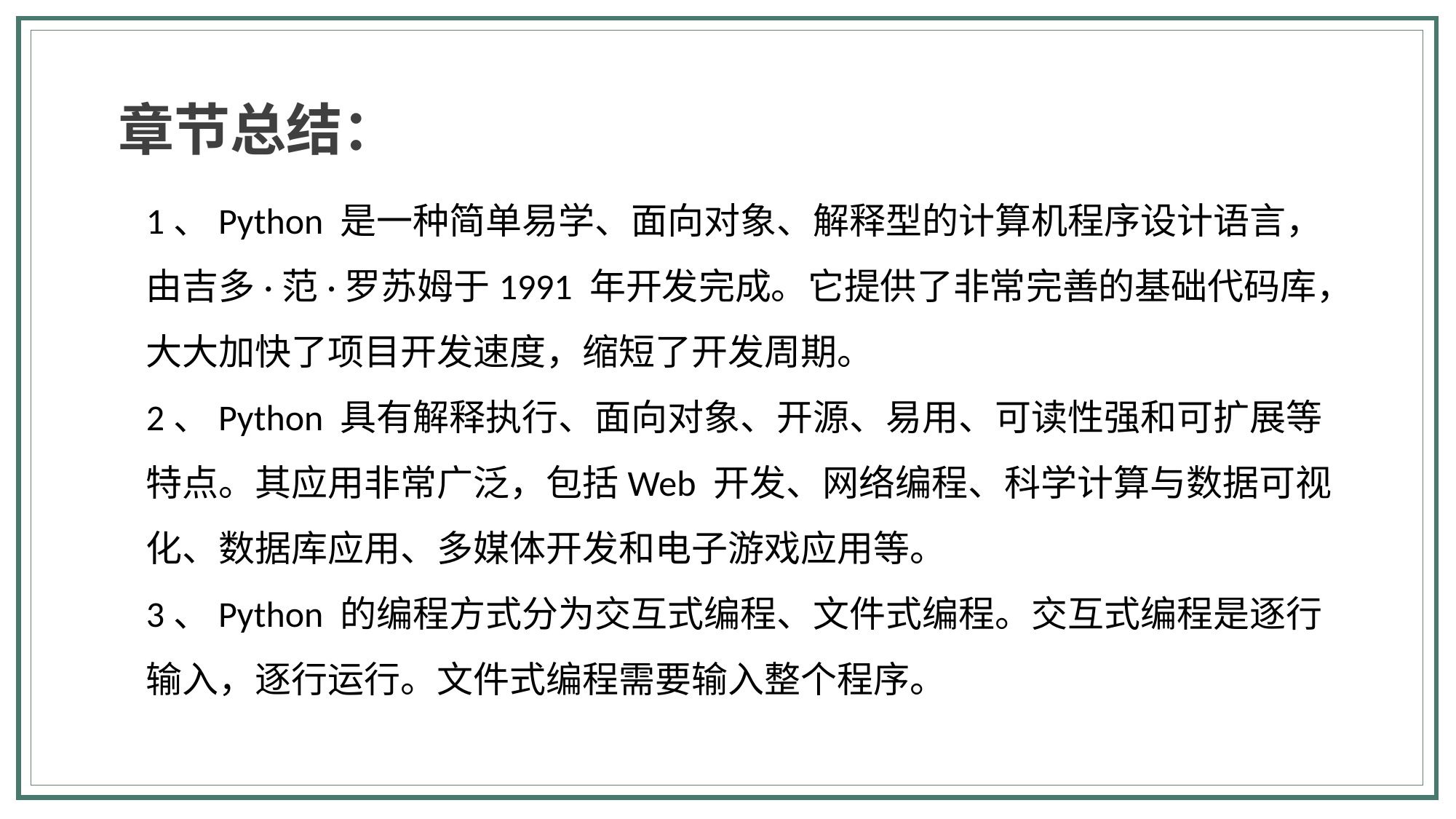

章节总结：
1、Python 是一种简单易学、面向对象、解释型的计算机程序设计语言，由吉多·范·罗苏姆于1991 年开发完成。它提供了非常完善的基础代码库，大大加快了项目开发速度，缩短了开发周期。
2、Python 具有解释执行、面向对象、开源、易用、可读性强和可扩展等特点。其应用非常广泛，包括Web 开发、网络编程、科学计算与数据可视化、数据库应用、多媒体开发和电子游戏应用等。
3、Python 的编程方式分为交互式编程、文件式编程。交互式编程是逐行输入，逐行运行。文件式编程需要输入整个程序。